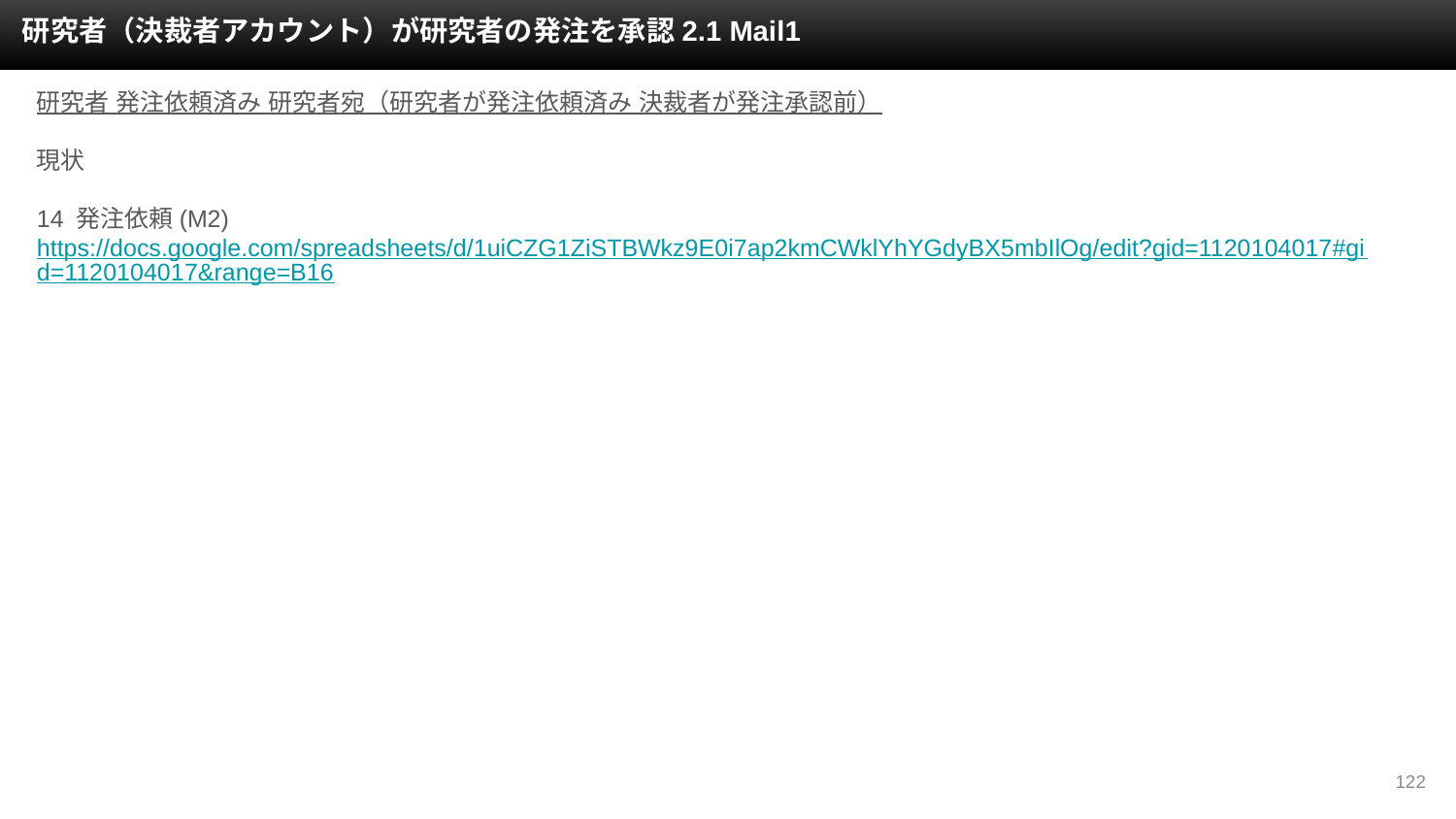

研究者（決裁者アカウント）が研究者の発注を承認2.1 Mail1
研究者 発注依頼済み 研究者宛（研究者が発注依頼済み 決裁者が発注承認前）

現状

14 発注依頼(M2)
https://docs.google.com/spreadsheets/d/1uiCZG1ZiSTBWkz9E0i7ap2kmCWklYhYGdyBX5mbIlOg/edit?gid=1120104017#gid=1120104017&range=B16
122